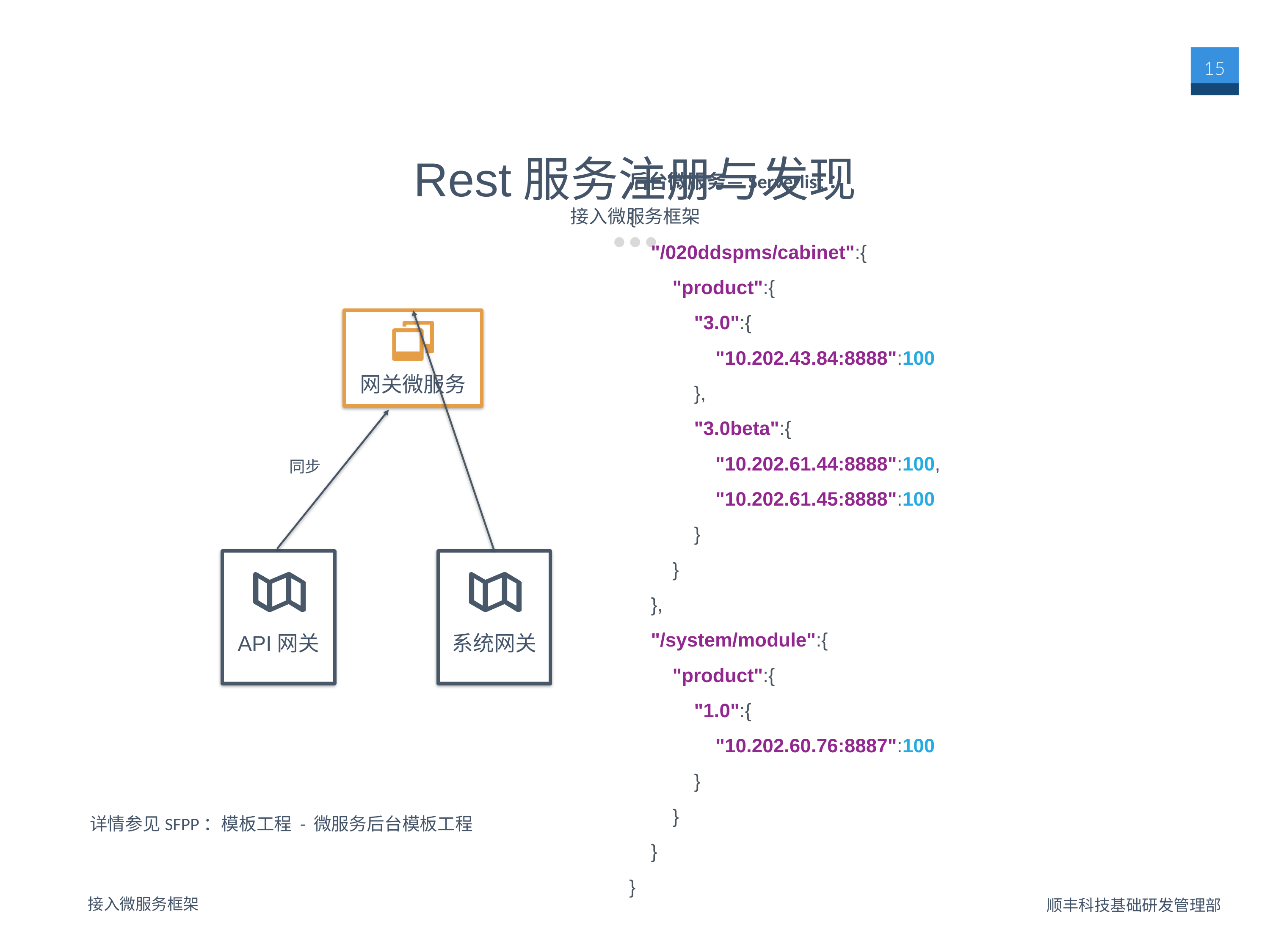

15
Rest服务注册与发现
接入微服务框架

后台微服务—Serverlist：
{
    "/020ddspms/cabinet":{
        "product":{
            "3.0":{
                "10.202.43.84:8888":100
            },
            "3.0beta":{
                "10.202.61.44:8888":100,
                "10.202.61.45:8888":100
            }
        }
    },
    "/system/module":{
        "product":{
            "1.0":{
                "10.202.60.76:8887":100
            }
        }
    }
}

网关微服务

同步

API网关

系统网关

详情参见SFPP：模板工程 - 微服务后台模板工程